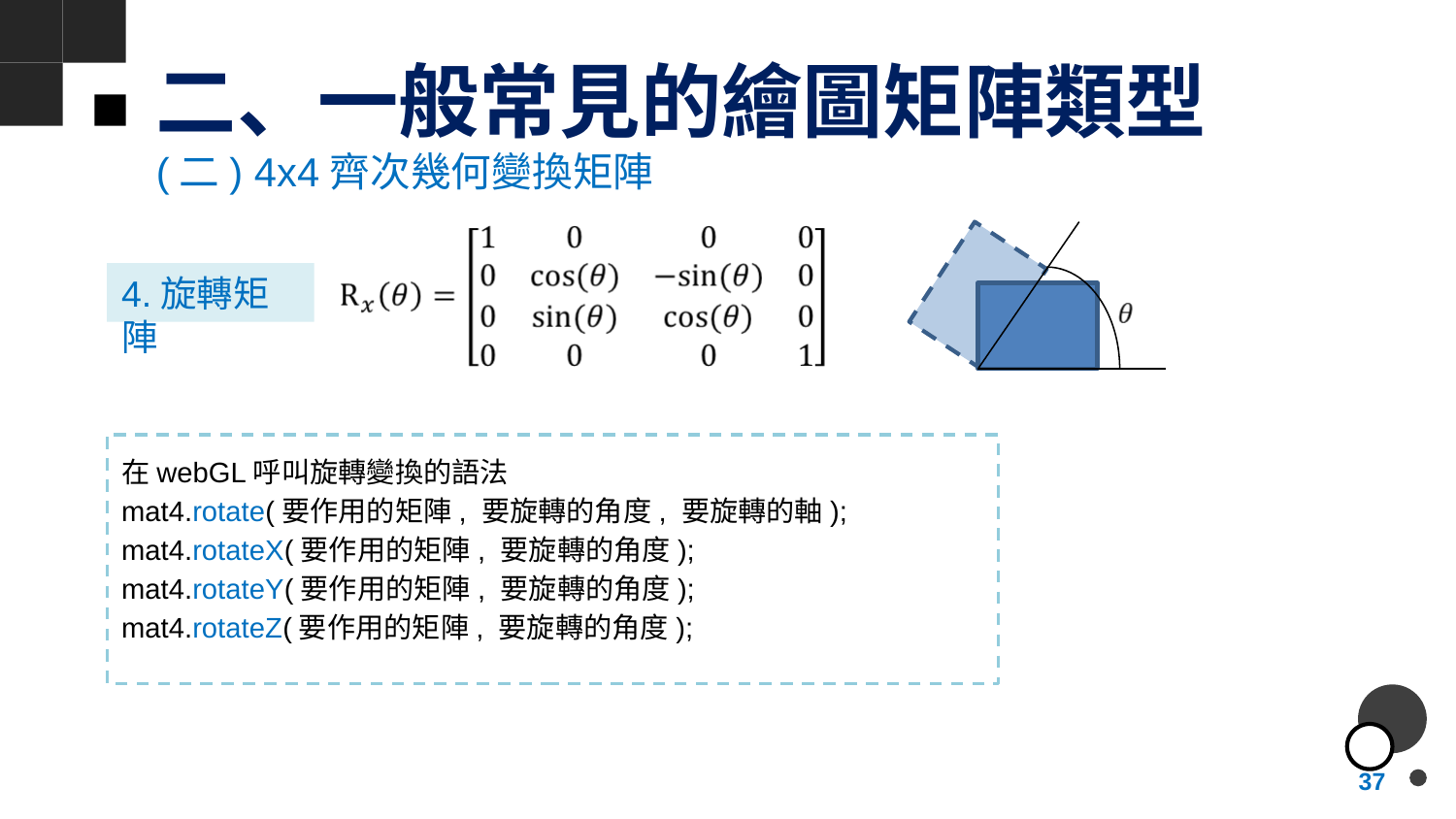

# 二、一般常見的繪圖矩陣類型
(二) 4x4齊次幾何變換矩陣

4.旋轉矩陣
在webGL呼叫旋轉變換的語法
mat4.rotate(要作用的矩陣, 要旋轉的角度, 要旋轉的軸);
mat4.rotateX(要作用的矩陣, 要旋轉的角度);
mat4.rotateY(要作用的矩陣, 要旋轉的角度);
mat4.rotateZ(要作用的矩陣, 要旋轉的角度);

37